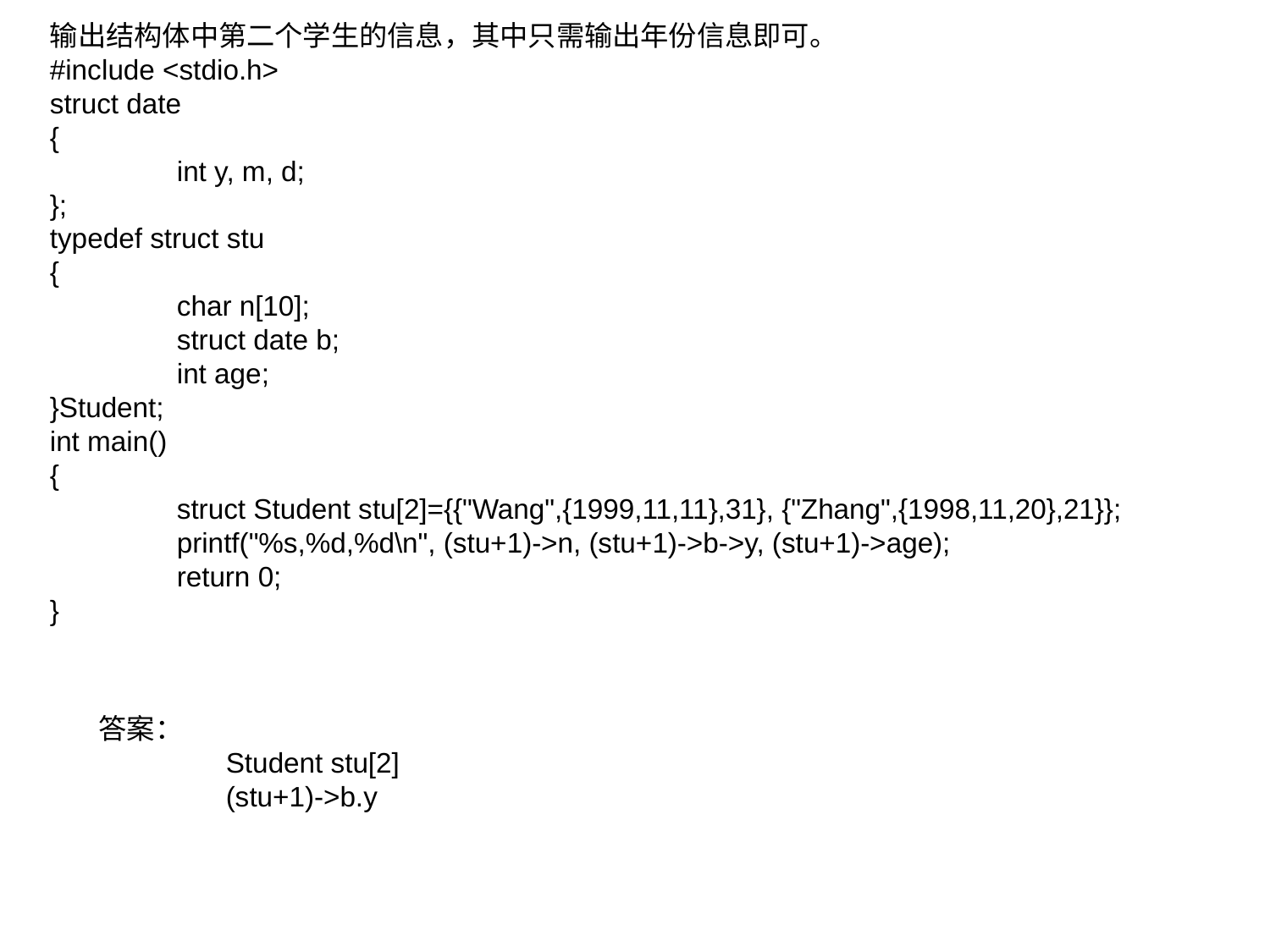

输出结构体中第二个学生的信息，其中只需输出年份信息即可。
#include <stdio.h>
struct date
{
	int y, m, d;
};
typedef struct stu
{
	char n[10];
	struct date b;
	int age;
}Student;
int main()
{
	struct Student stu[2]={{"Wang",{1999,11,11},31}, {"Zhang",{1998,11,20},21}};
	printf("%s,%d,%d\n", (stu+1)->n, (stu+1)->b->y, (stu+1)->age);
	return 0;
}

答案：
	Student stu[2]
	(stu+1)->b.y